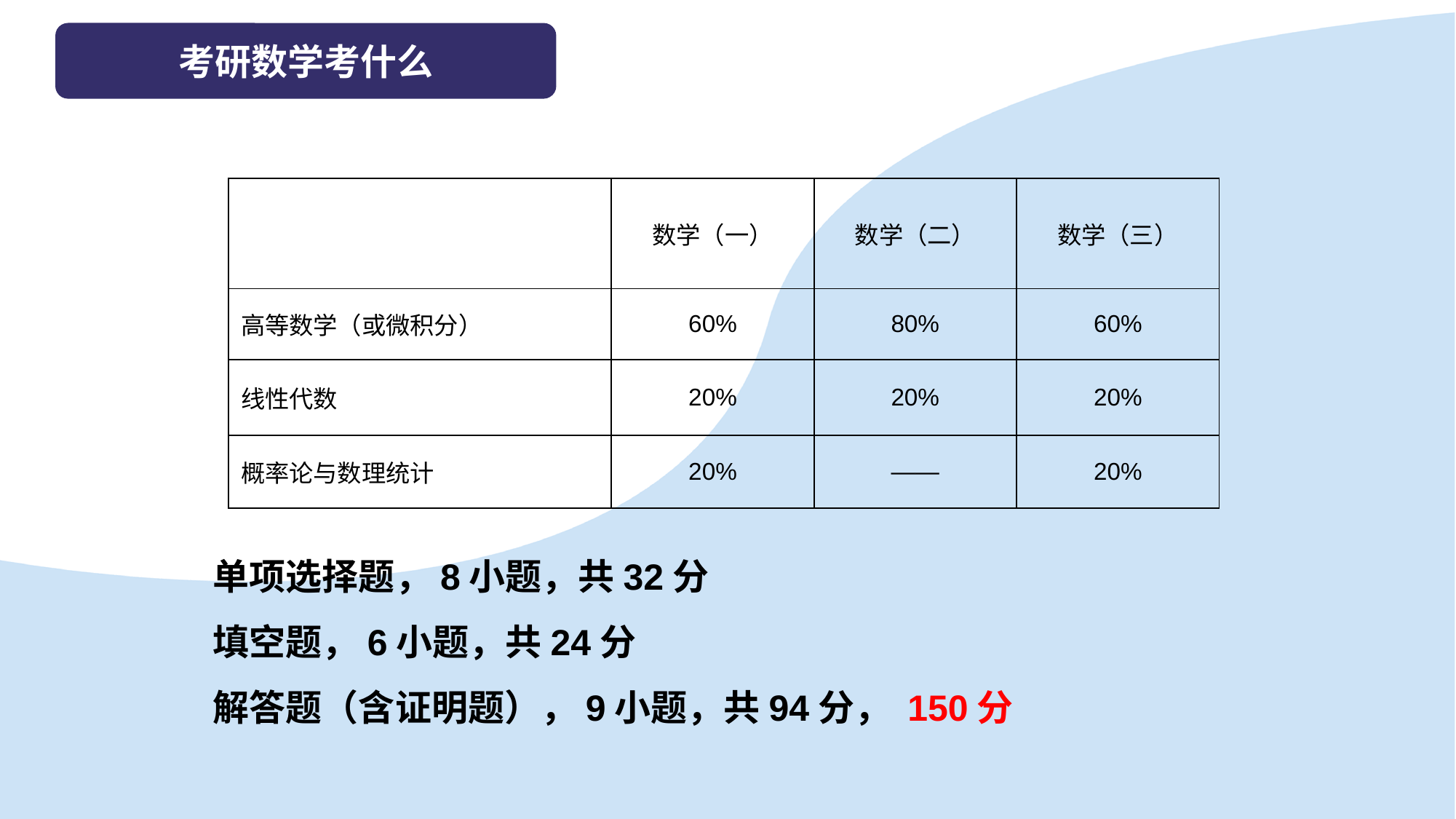

考研数学考什么
|  | 数学（一） | 数学（二） | 数学（三） |
| --- | --- | --- | --- |
| 高等数学（或微积分） | 60% | 80% | 60% |
| 线性代数 | 20% | 20% | 20% |
| 概率论与数理统计 | 20% | —— | 20% |
单项选择题，8小题，共32分
填空题，6小题，共24分
解答题（含证明题），9小题，共94分， 150分